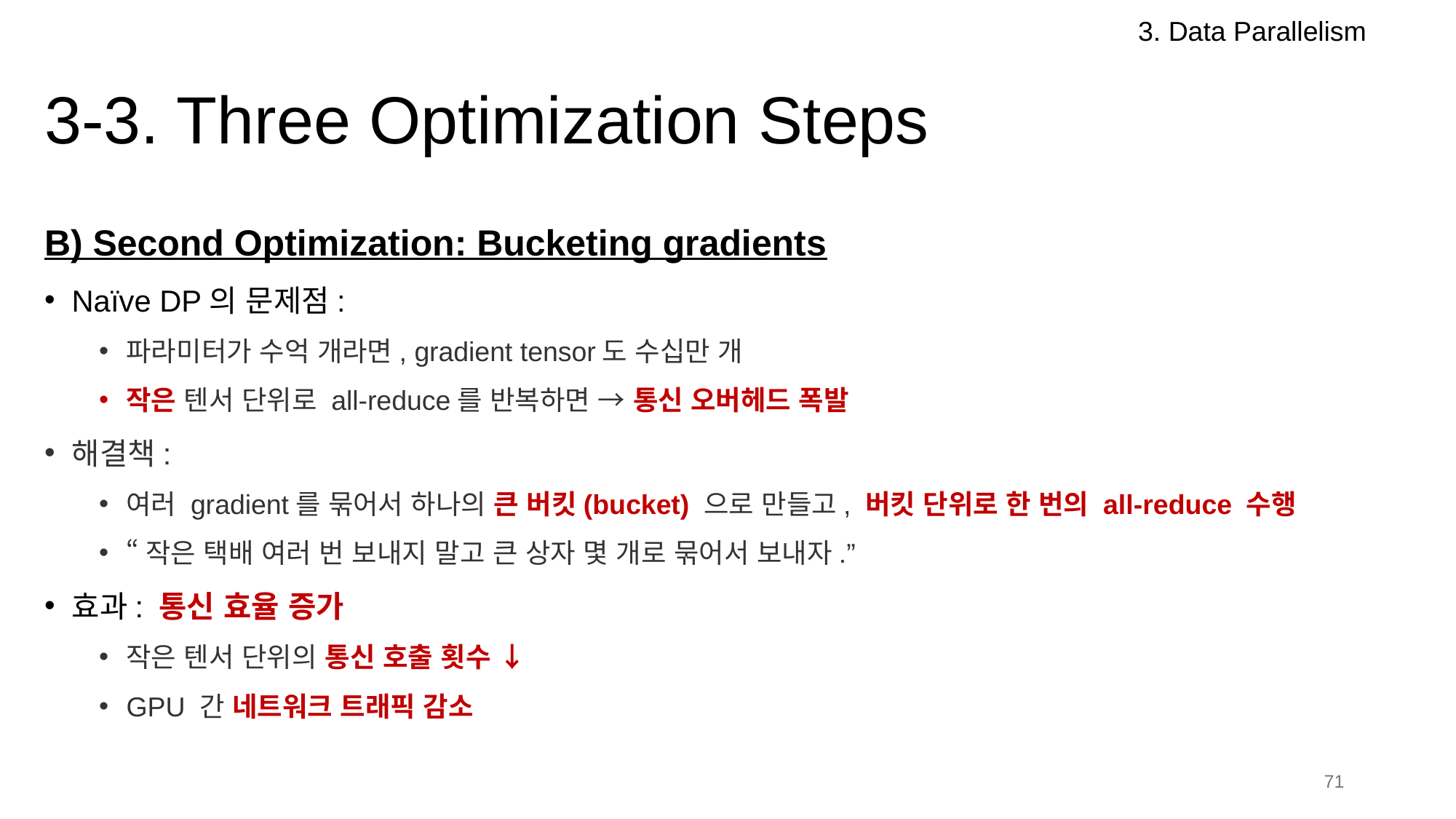

3. Data Parallelism
# 3-3. Three Optimization Steps
B) Second Optimization: Bucketing gradients
Naïve DP의 문제점:
파라미터가 수억 개라면, gradient tensor도 수십만 개
작은 텐서 단위로 all-reduce를 반복하면 → 통신 오버헤드 폭발
해결책:
여러 gradient를 묶어서 하나의 큰 버킷(bucket) 으로 만들고, 버킷 단위로 한 번의 all-reduce 수행
“작은 택배 여러 번 보내지 말고 큰 상자 몇 개로 묶어서 보내자.”
효과: 통신 효율 증가
작은 텐서 단위의 통신 호출 횟수 ↓
GPU 간 네트워크 트래픽 감소
71